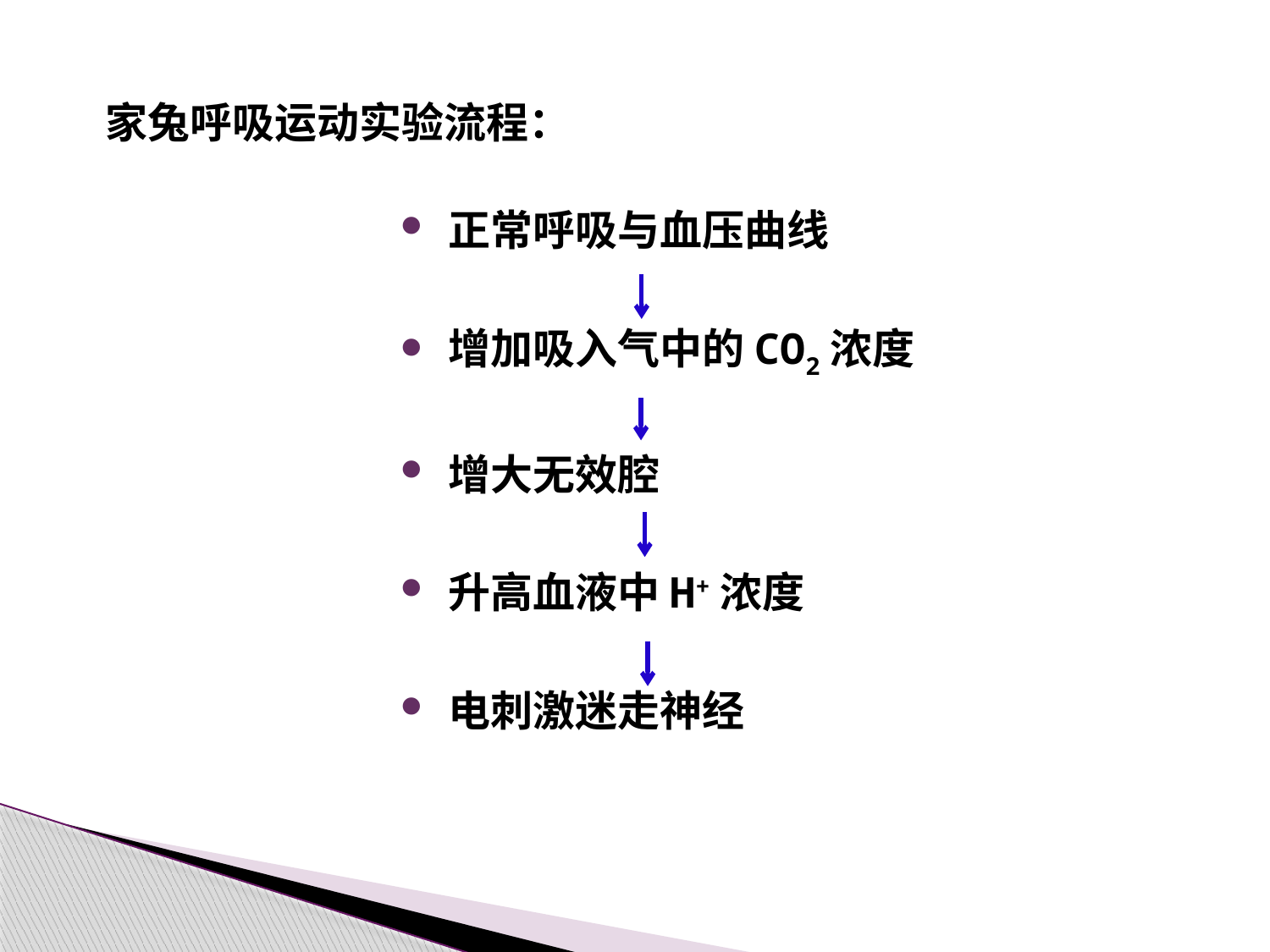

家兔呼吸运动实验流程：
正常呼吸与血压曲线

增加吸入气中的CO2浓度

增大无效腔

升高血液中H+浓度

电刺激迷走神经